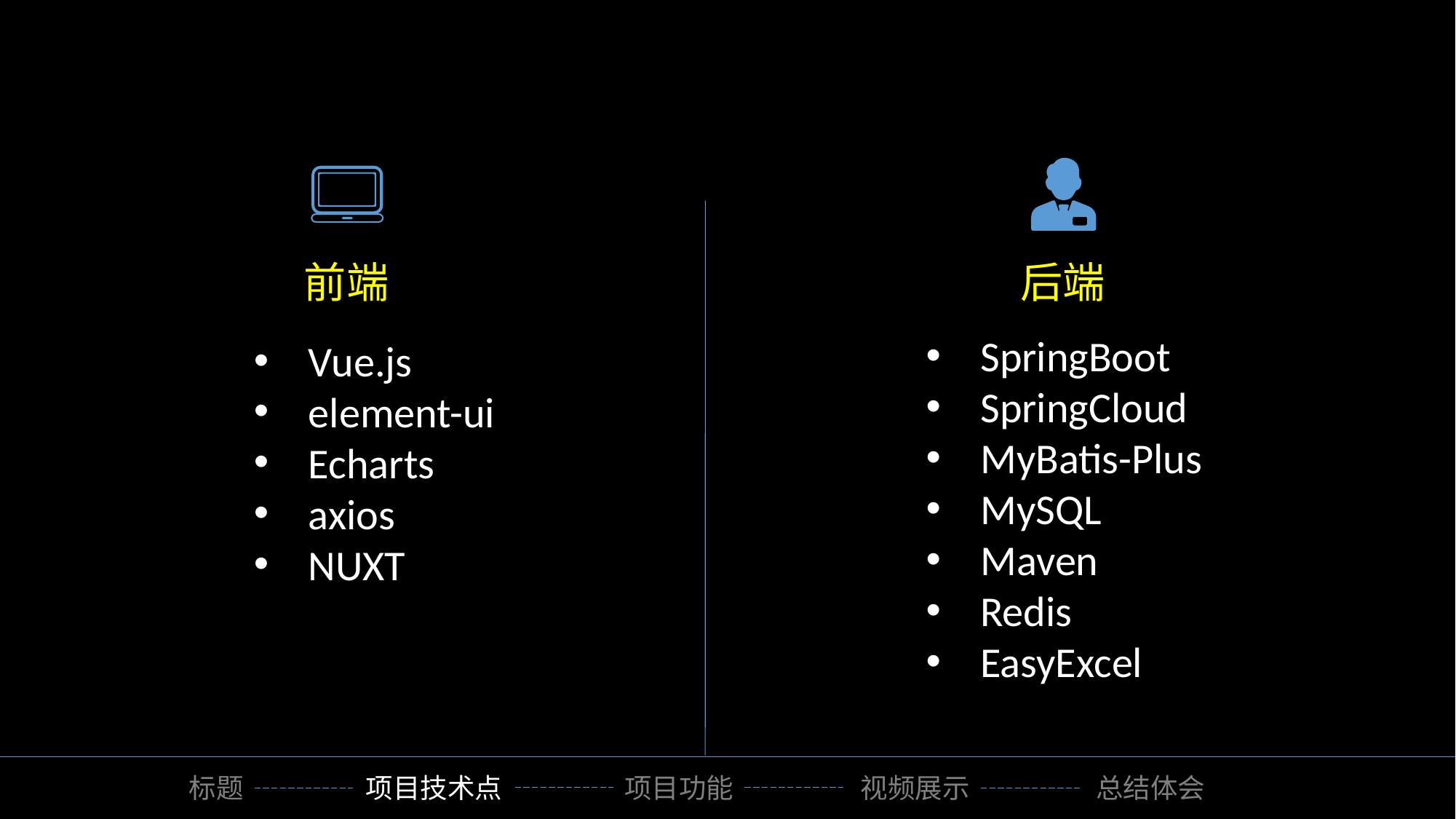

前端
后端
SpringBoot
SpringCloud
MyBatis-Plus
MySQL
Maven
Redis
EasyExcel
Vue.js
element-ui
Echarts
axios
NUXT

标题
项目技术点
项目功能
视频展示
总结体会